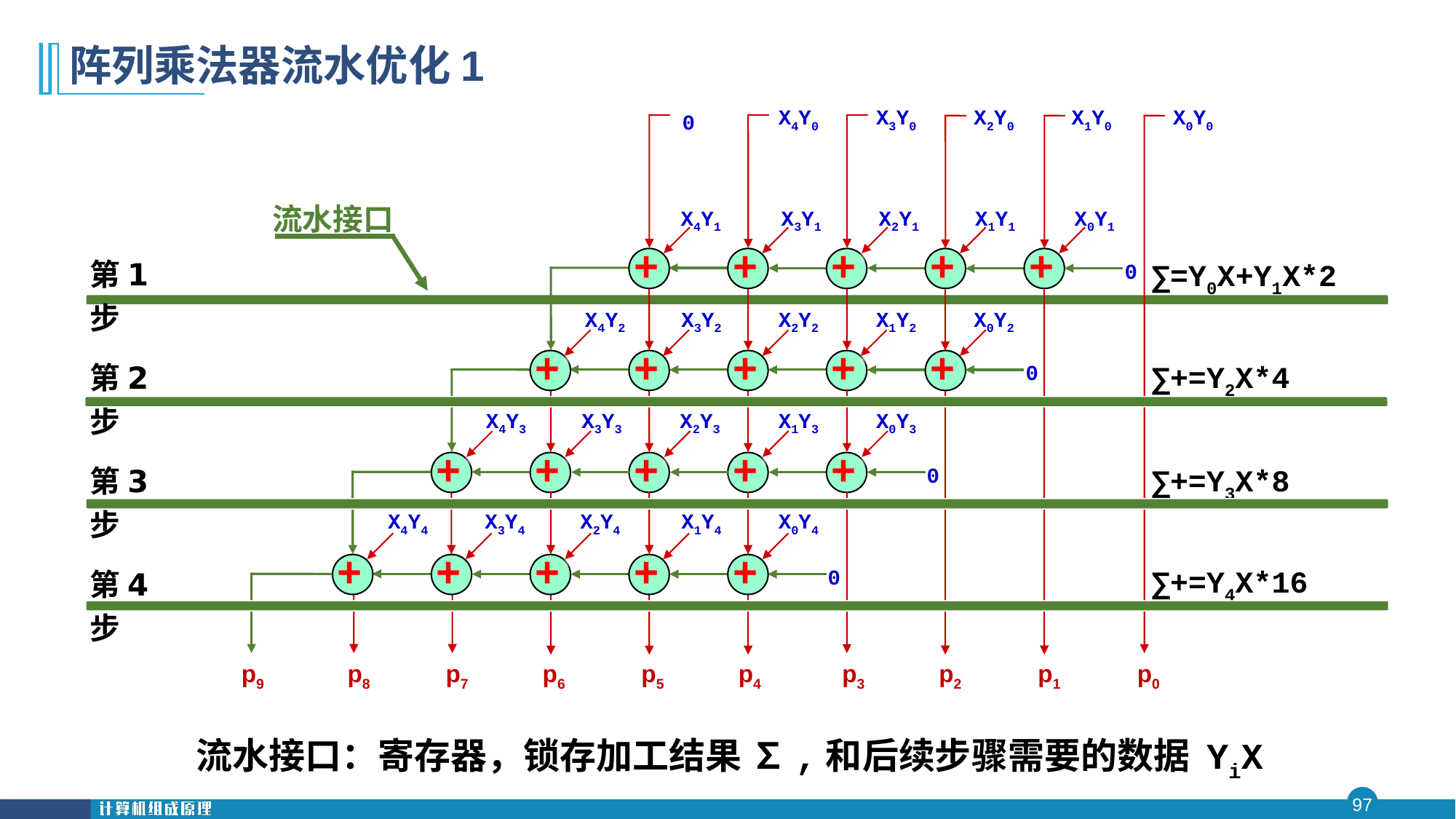

# 阵列乘法器流水优化1
0
X4Y0
X3Y0
X2Y0
X1Y0
X0Y0

流水接口
X4Y1
X3Y1
X2Y1
X1Y1
X0Y1

+
+
+
+
+
∑=Y0X+Y1X*2
第1步
0

X4Y2
X3Y2
X2Y2
X1Y2
X0Y2

+
+
+
+
+
∑+=Y2X*4
第2步
0

X4Y3
X3Y3
X2Y3
X1Y3
X0Y3

+
+
+
+
+
∑+=Y3X*8
第3步
0

X4Y4
X3Y4
X2Y4
X1Y4
X0Y4

+
+
+
+
+
∑+=Y4X*16
第4步
0

p9
p8
   p7
  p6
p5
p4
 p3
  p2
  p1
p0
流水接口：寄存器，锁存加工结果 ∑,和后续步骤需要的数据 YiX